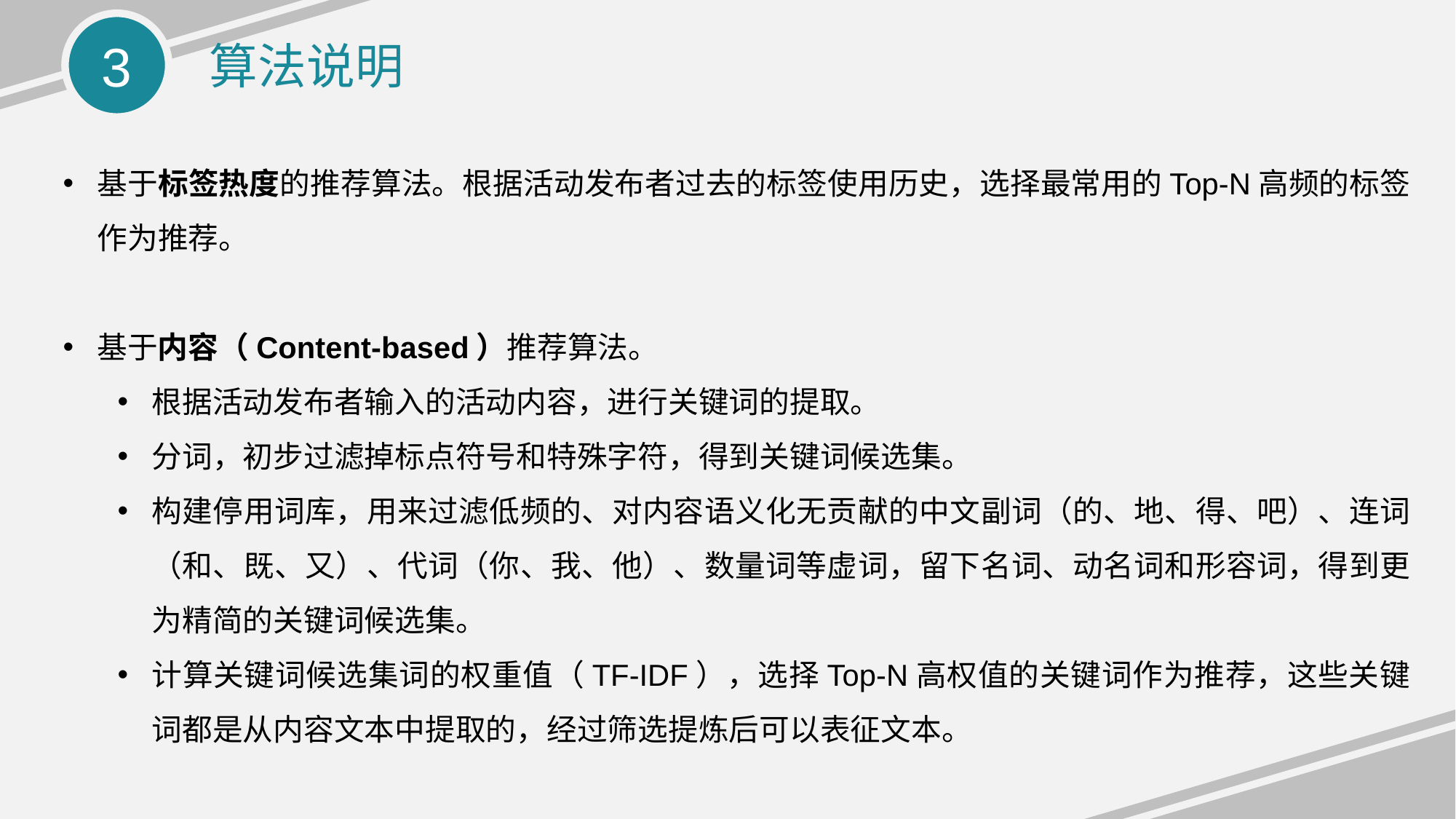

算法说明
基于标签热度的推荐算法。根据活动发布者过去的标签使用历史，选择最常用的Top-N高频的标签作为推荐。

基于内容（Content-based）推荐算法。
根据活动发布者输入的活动内容，进行关键词的提取。
分词，初步过滤掉标点符号和特殊字符，得到关键词候选集。
构建停用词库，用来过滤低频的、对内容语义化无贡献的中文副词（的、地、得、吧）、连词（和、既、又）、代词（你、我、他）、数量词等虚词，留下名词、动名词和形容词，得到更为精简的关键词候选集。
计算关键词候选集词的权重值（TF-IDF），选择Top-N高权值的关键词作为推荐，这些关键词都是从内容文本中提取的，经过筛选提炼后可以表征文本。